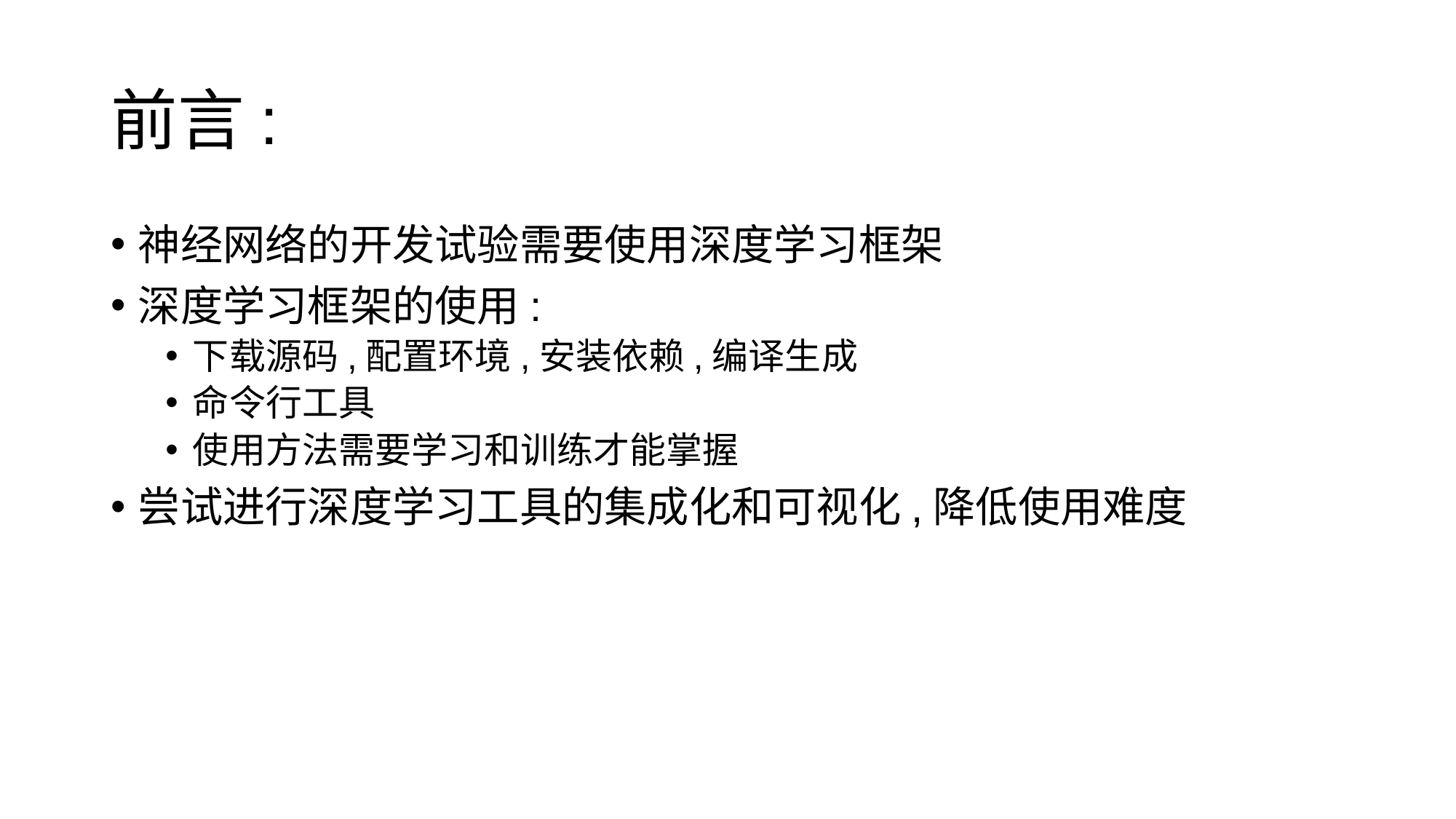

# 前言:
神经网络的开发试验需要使用深度学习框架
深度学习框架的使用:
下载源码,配置环境,安装依赖,编译生成
命令行工具
使用方法需要学习和训练才能掌握
尝试进行深度学习工具的集成化和可视化,降低使用难度